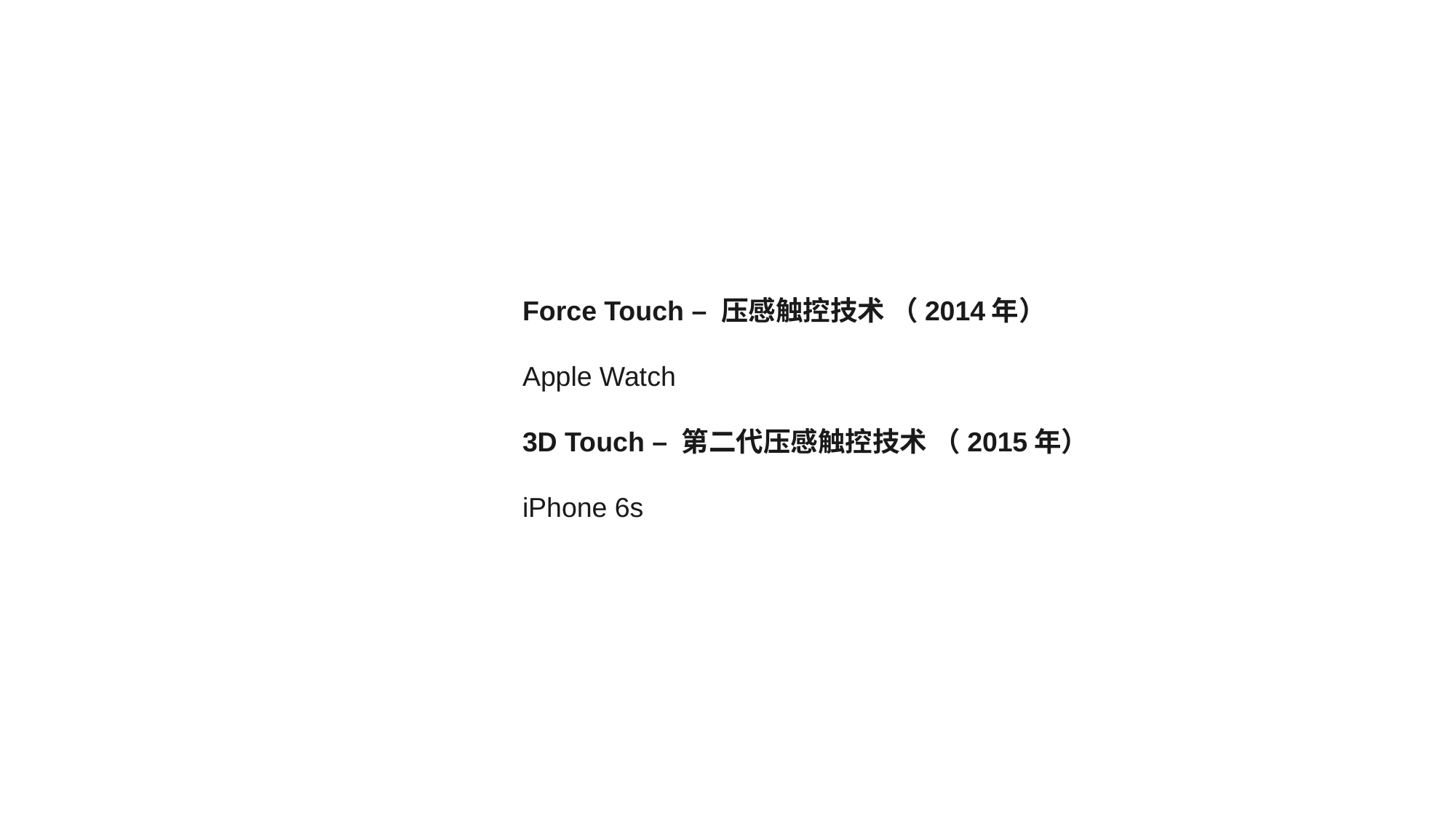

Force Touch – 压感触控技术 （2014年）
Apple Watch

3D Touch – 第二代压感触控技术 （2015年）
iPhone 6s